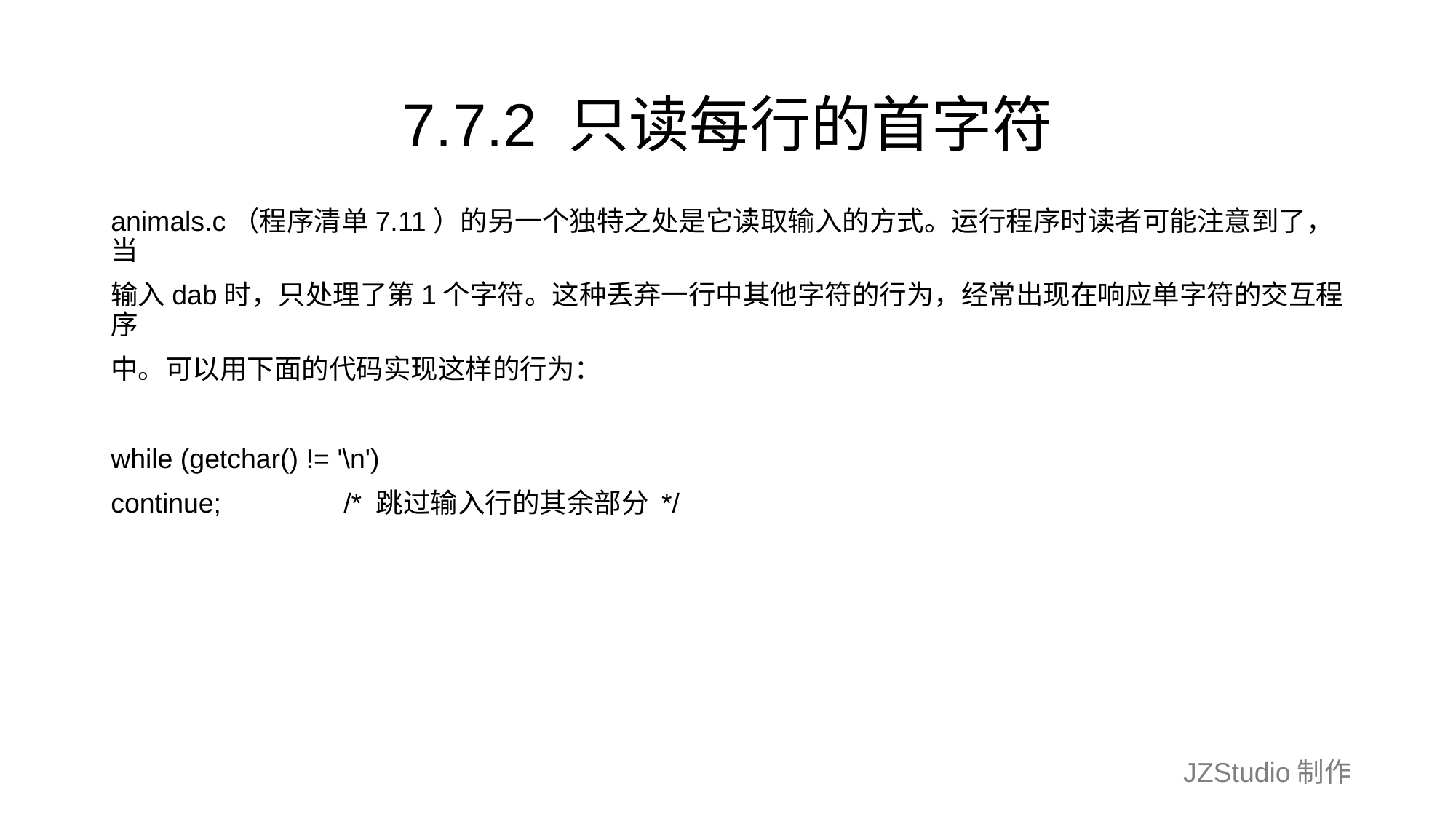

# 7.7.2 只读每行的首字符
animals.c（程序清单7.11）的另一个独特之处是它读取输入的方式。运行程序时读者可能注意到了，当
输入dab时，只处理了第1个字符。这种丢弃一行中其他字符的行为，经常出现在响应单字符的交互程序
中。可以用下面的代码实现这样的行为：

while (getchar() != '\n')
continue;　　　　/* 跳过输入行的其余部分 */